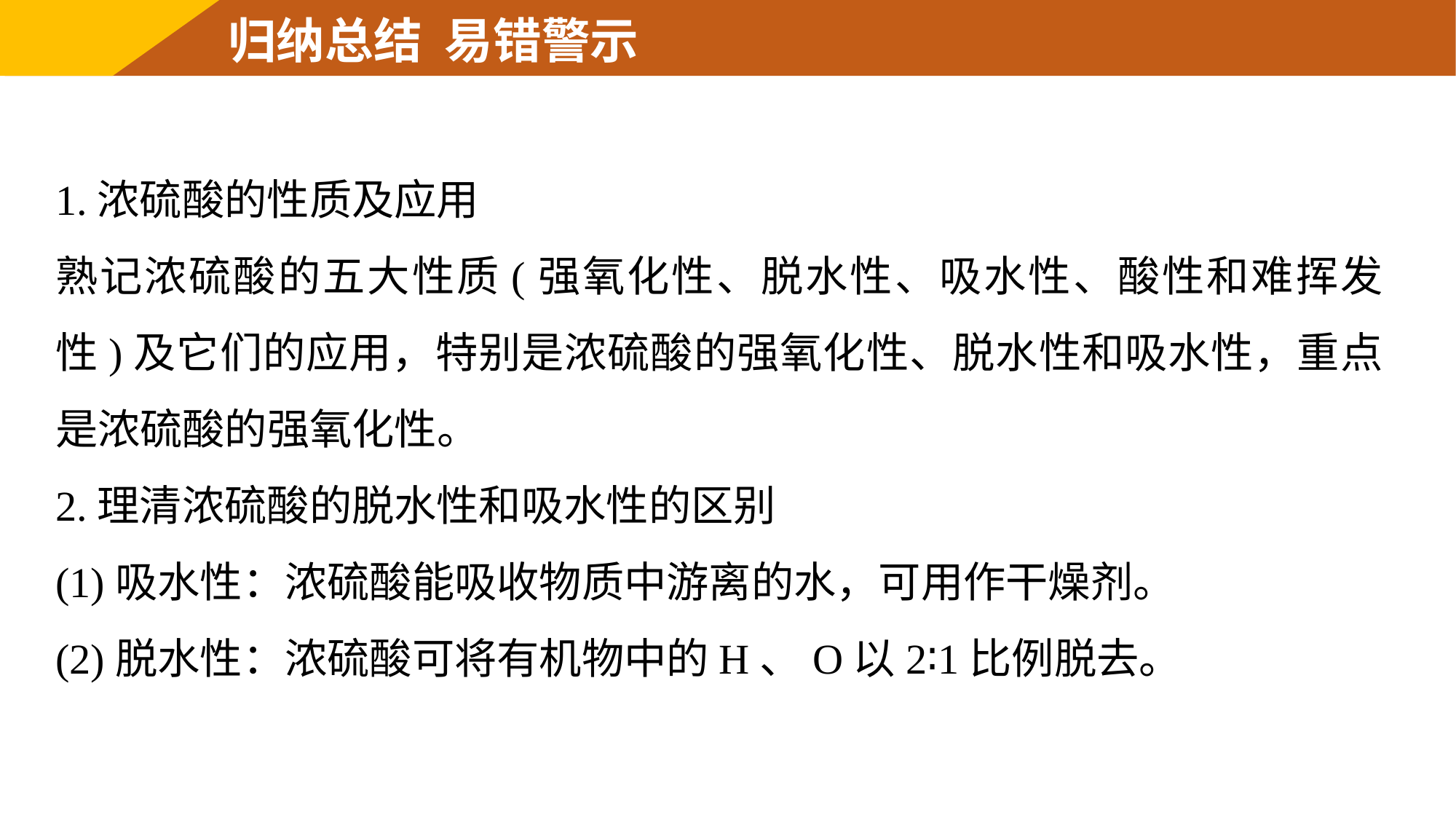

1.浓硫酸的性质及应用
熟记浓硫酸的五大性质(强氧化性、脱水性、吸水性、酸性和难挥发性)及它们的应用，特别是浓硫酸的强氧化性、脱水性和吸水性，重点是浓硫酸的强氧化性。
2.理清浓硫酸的脱水性和吸水性的区别
(1)吸水性：浓硫酸能吸收物质中游离的水，可用作干燥剂。
(2)脱水性：浓硫酸可将有机物中的H、O以2∶1比例脱去。